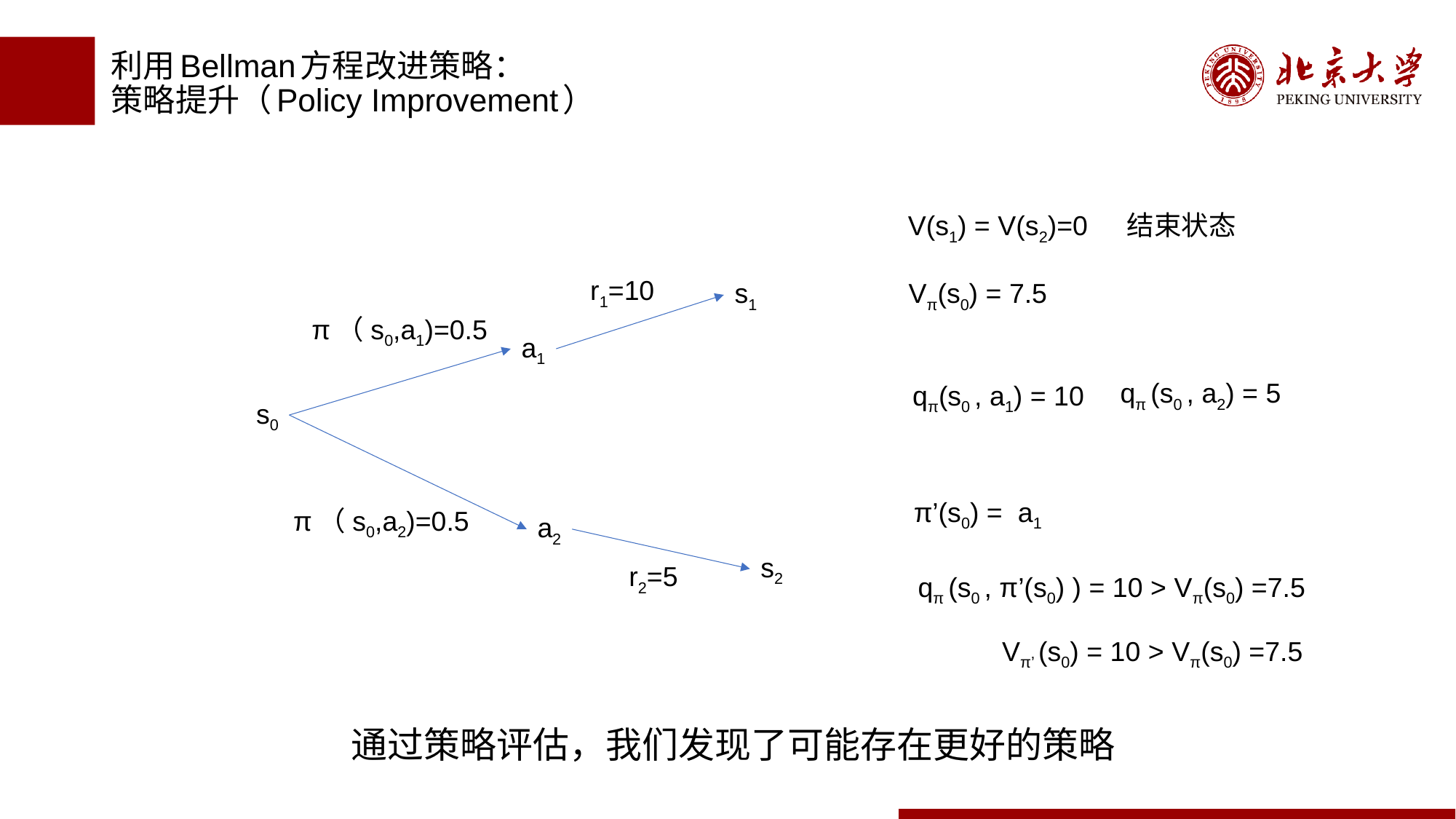

# 利用Bellman方程改进策略： 策略提升（Policy Improvement）
V(s1) = V(s2)=0
结束状态
r1=10
s1
Vπ(s0) = 7.5
π（s0,a1)=0.5
a1
qπ (s0 , a2) = 5
qπ(s0 , a1) = 10
s0
π’(s0) =  a1
π（s0,a2)=0.5
a2
s2
r2=5
qπ (s0 , π’(s0) ) = 10 > Vπ(s0) =7.5
Vπ’ (s0) = 10 > Vπ(s0) =7.5
通过策略评估，我们发现了可能存在更好的策略